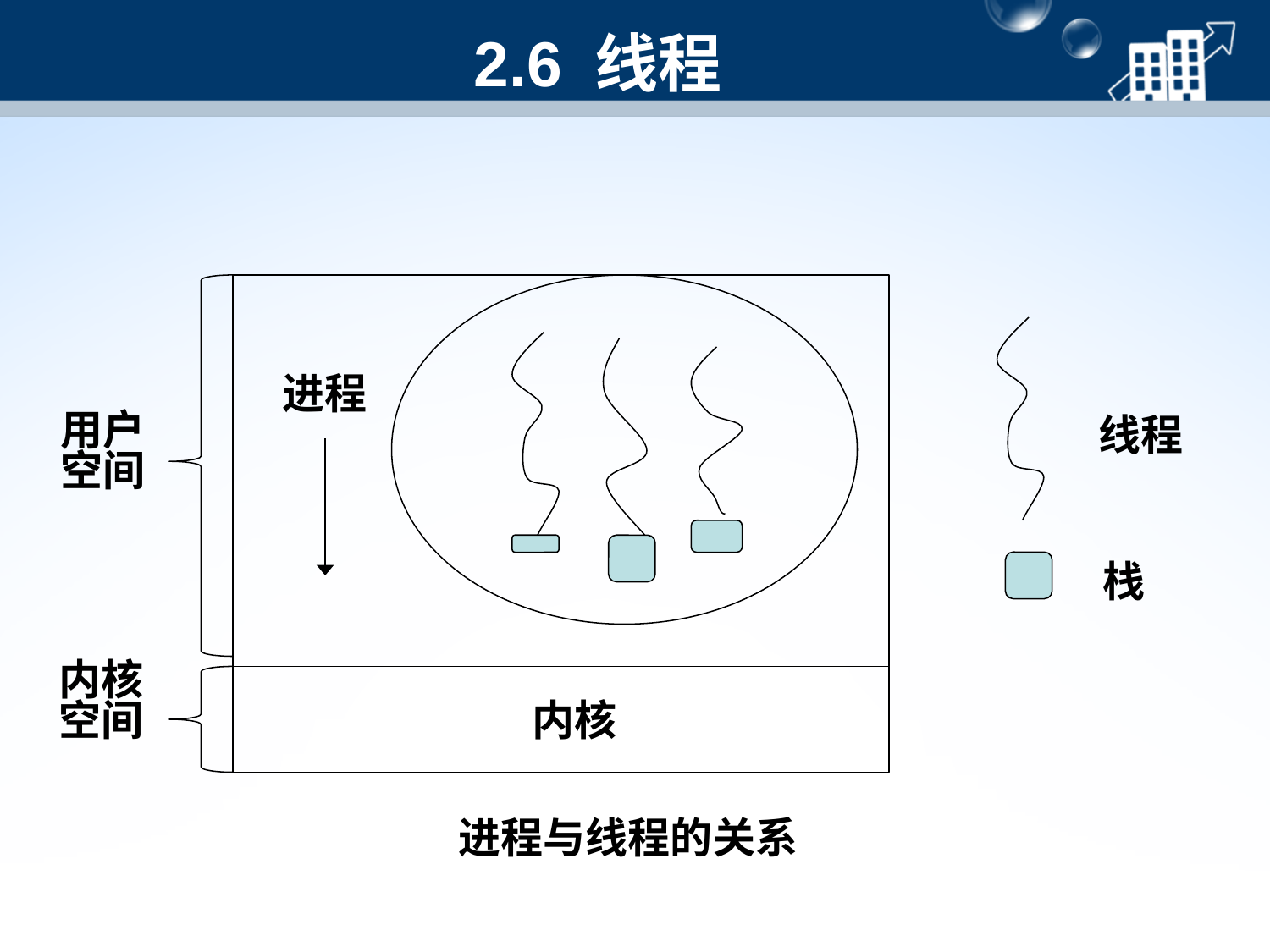

# 2.6 线程

进程

用户空间
线程

栈

内核空间

内核
进程与线程的关系